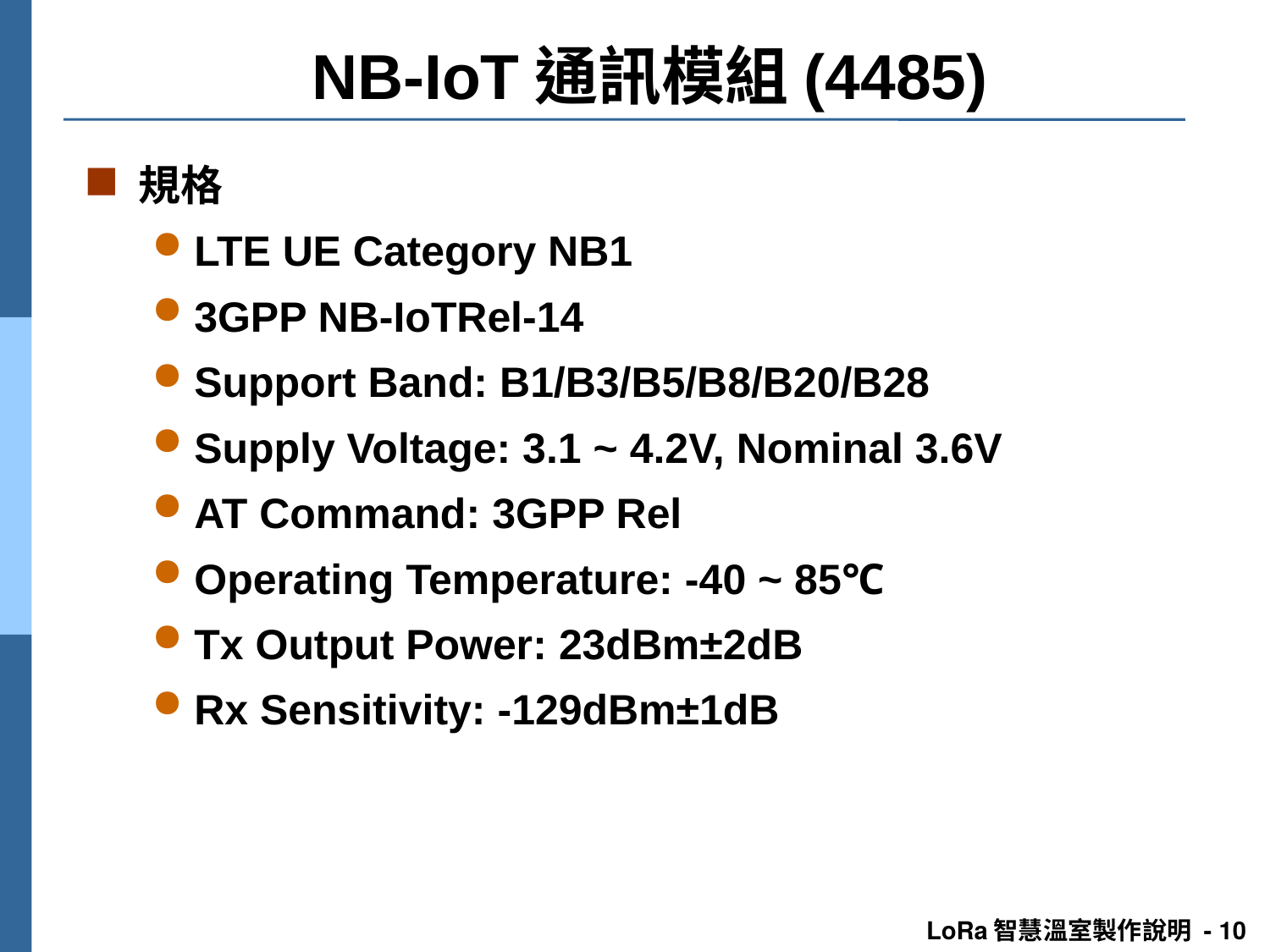

# NB-IoT通訊模組(4485)
規格
LTE UE Category NB1
3GPP NB-IoTRel-14
Support Band: B1/B3/B5/B8/B20/B28
Supply Voltage: 3.1 ~ 4.2V, Nominal 3.6V
AT Command: 3GPP Rel
Operating Temperature: -40 ~ 85℃
Tx Output Power: 23dBm±2dB
Rx Sensitivity: -129dBm±1dB